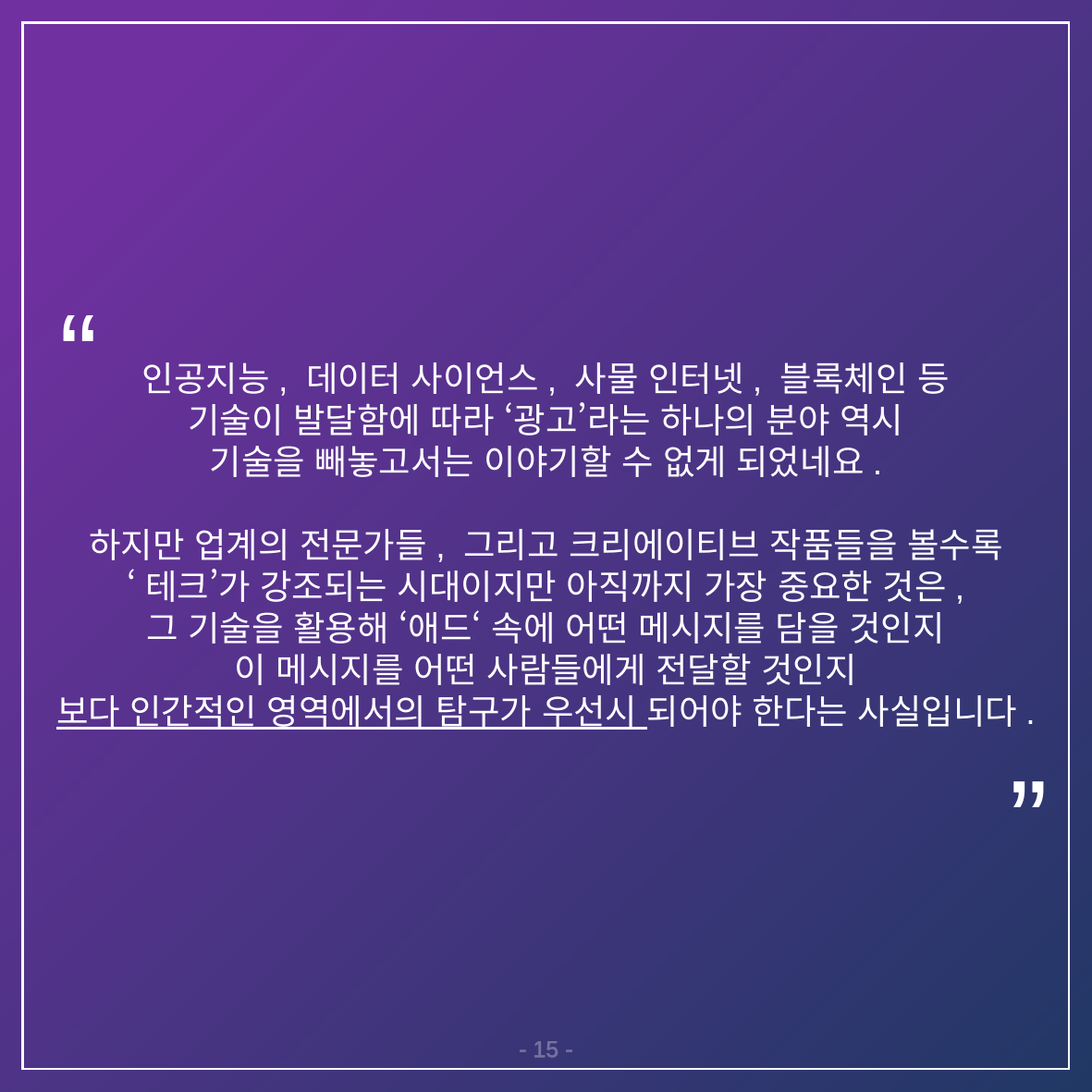

“
인공지능, 데이터 사이언스, 사물 인터넷, 블록체인 등
기술이 발달함에 따라 ‘광고’라는 하나의 분야 역시
기술을 빼놓고서는 이야기할 수 없게 되었네요.

하지만 업계의 전문가들, 그리고 크리에이티브 작품들을 볼수록
‘테크’가 강조되는 시대이지만 아직까지 가장 중요한 것은,
그 기술을 활용해 ‘애드‘ 속에 어떤 메시지를 담을 것인지
이 메시지를 어떤 사람들에게 전달할 것인지
보다 인간적인 영역에서의 탐구가 우선시 되어야 한다는 사실입니다.
“
- 15 -